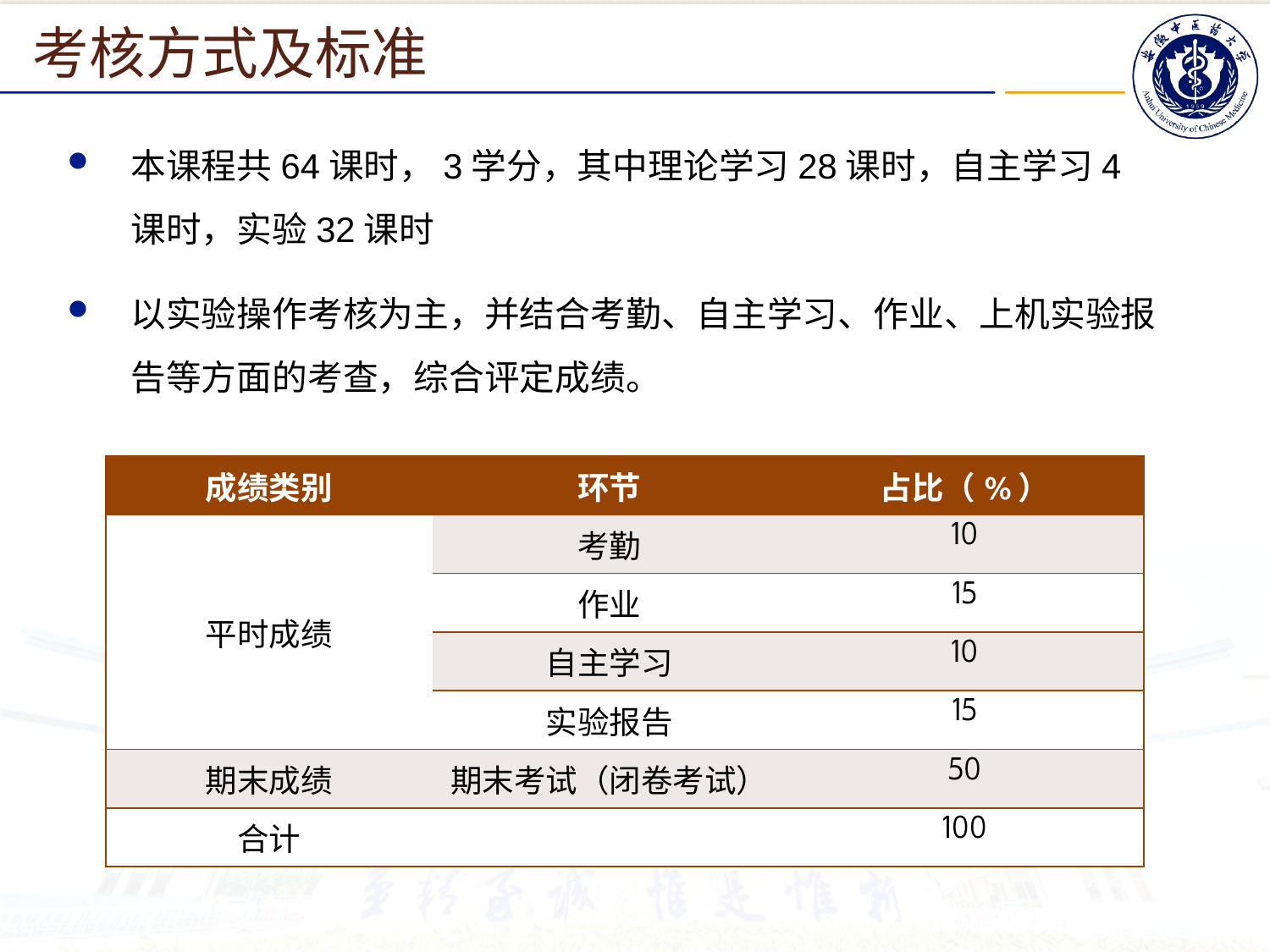

考核方式及标准
本课程共64课时，3学分，其中理论学习28课时，自主学习4课时，实验32课时
以实验操作考核为主，并结合考勤、自主学习、作业、上机实验报告等方面的考查，综合评定成绩。
| 成绩类别 | 环节 | 占比（%） |
| --- | --- | --- |
| 平时成绩 | 考勤 | 10 |
|  | 作业 | 15 |
|  | 自主学习 | 10 |
|  | 实验报告 | 15 |
| 期末成绩 | 期末考试（闭卷考试） | 50 |
| 合计 |  | 100 |